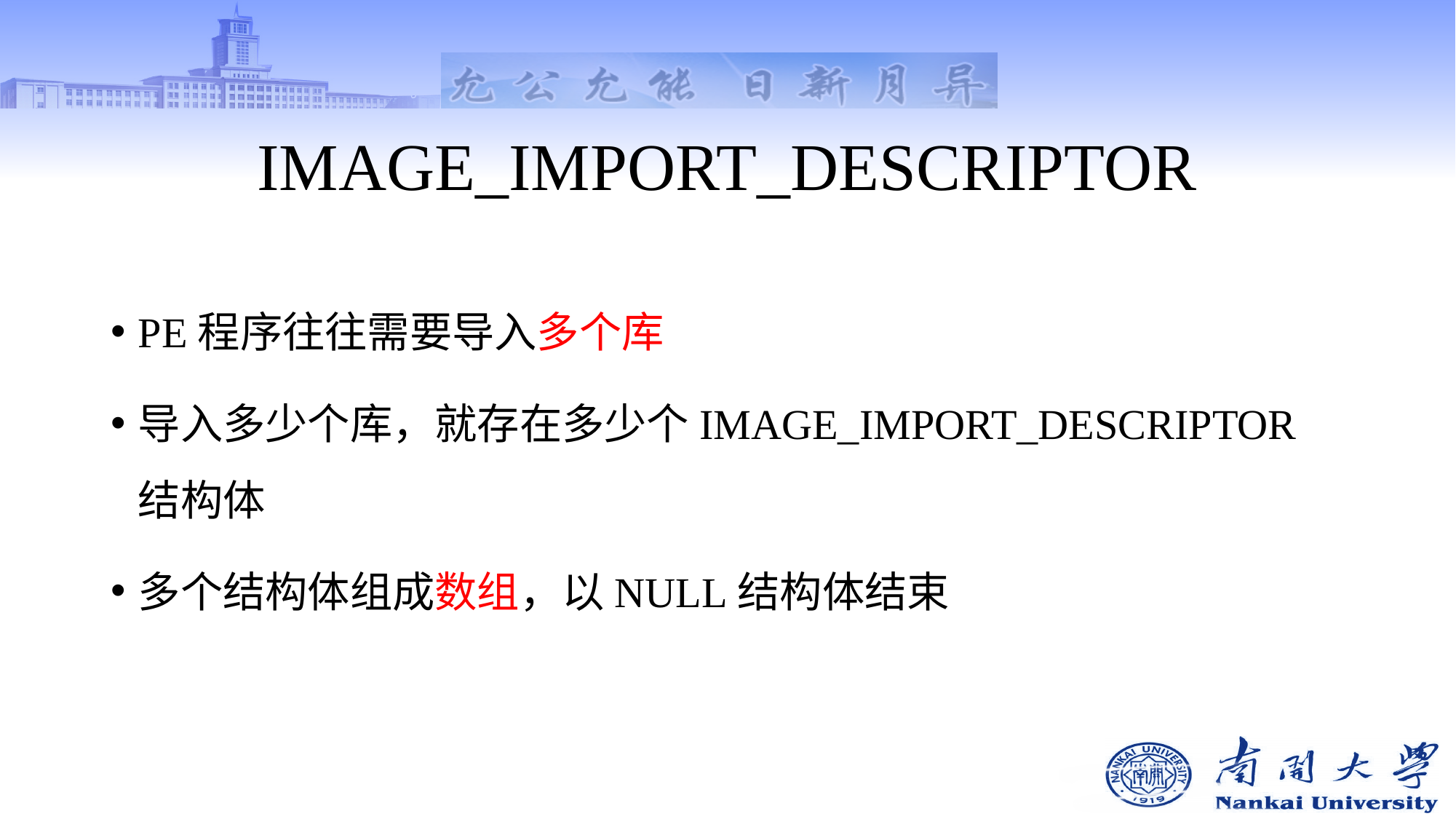

# IMAGE_IMPORT_DESCRIPTOR
PE程序往往需要导入多个库
导入多少个库，就存在多少个IMAGE_IMPORT_DESCRIPTOR结构体
多个结构体组成数组，以NULL结构体结束